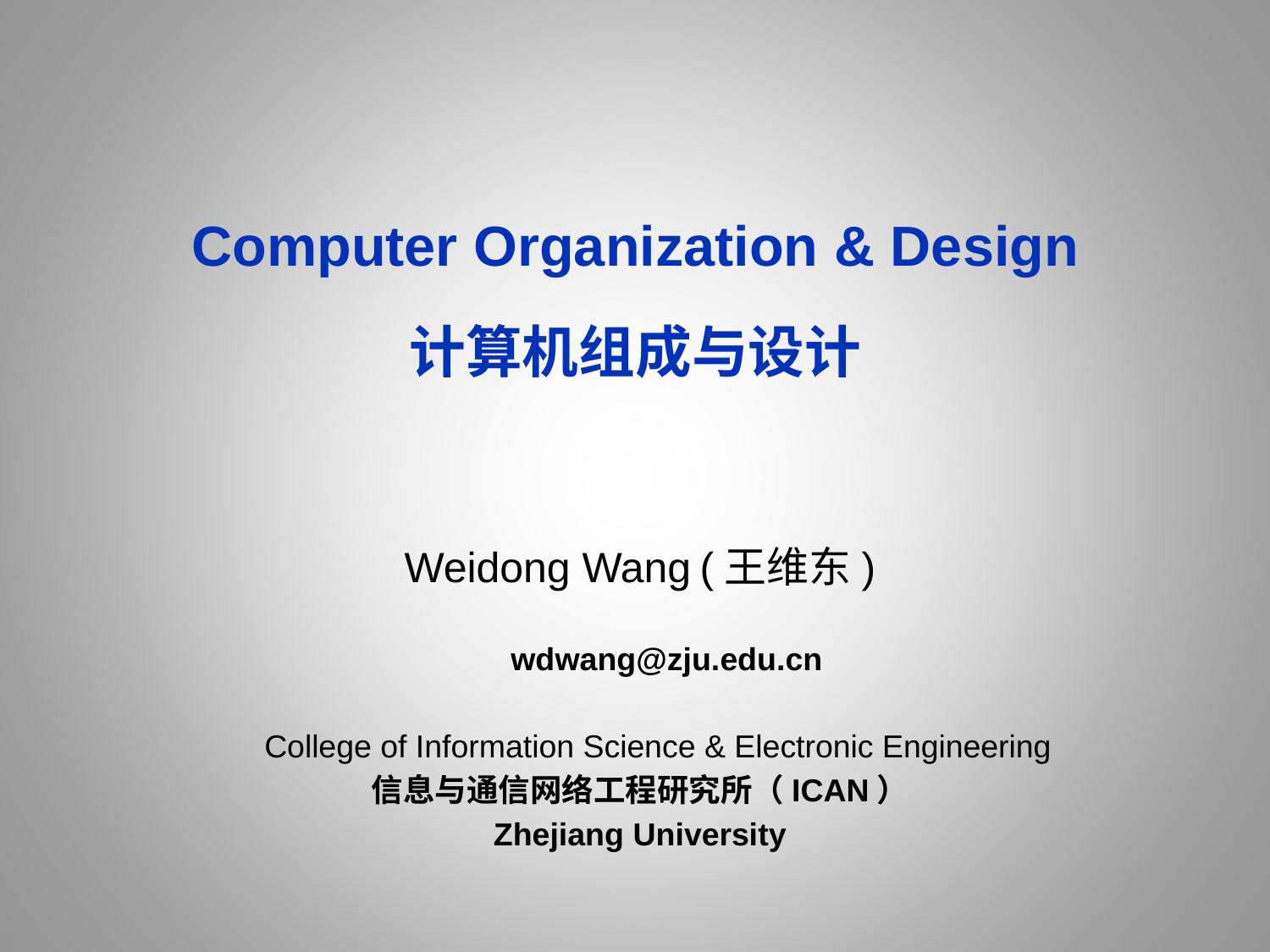

Computer Organization & Design
计算机组成与设计
Weidong Wang (王维东)
      wdwang@zju.edu.cn

    College of Information Science & Electronic Engineering
信息与通信网络工程研究所（ICAN）
Zhejiang University